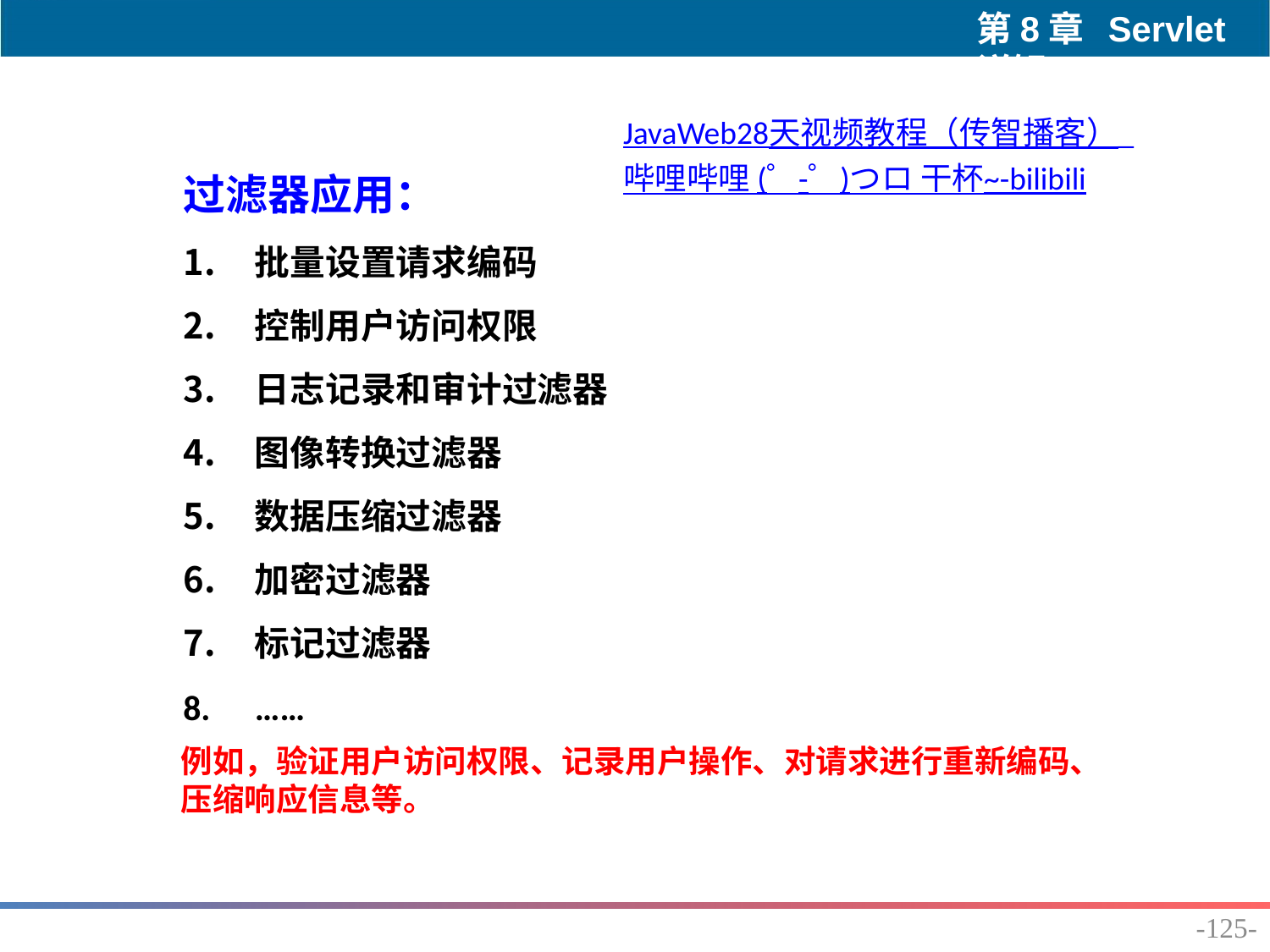

JavaWeb28天视频教程（传智播客）_哔哩哔哩 (゜-゜)つロ 干杯~-bilibili
过滤器应用：
批量设置请求编码
控制用户访问权限
日志记录和审计过滤器
图像转换过滤器
数据压缩过滤器
加密过滤器
标记过滤器
……
例如，验证用户访问权限、记录用户操作、对请求进行重新编码、压缩响应信息等。
-125-